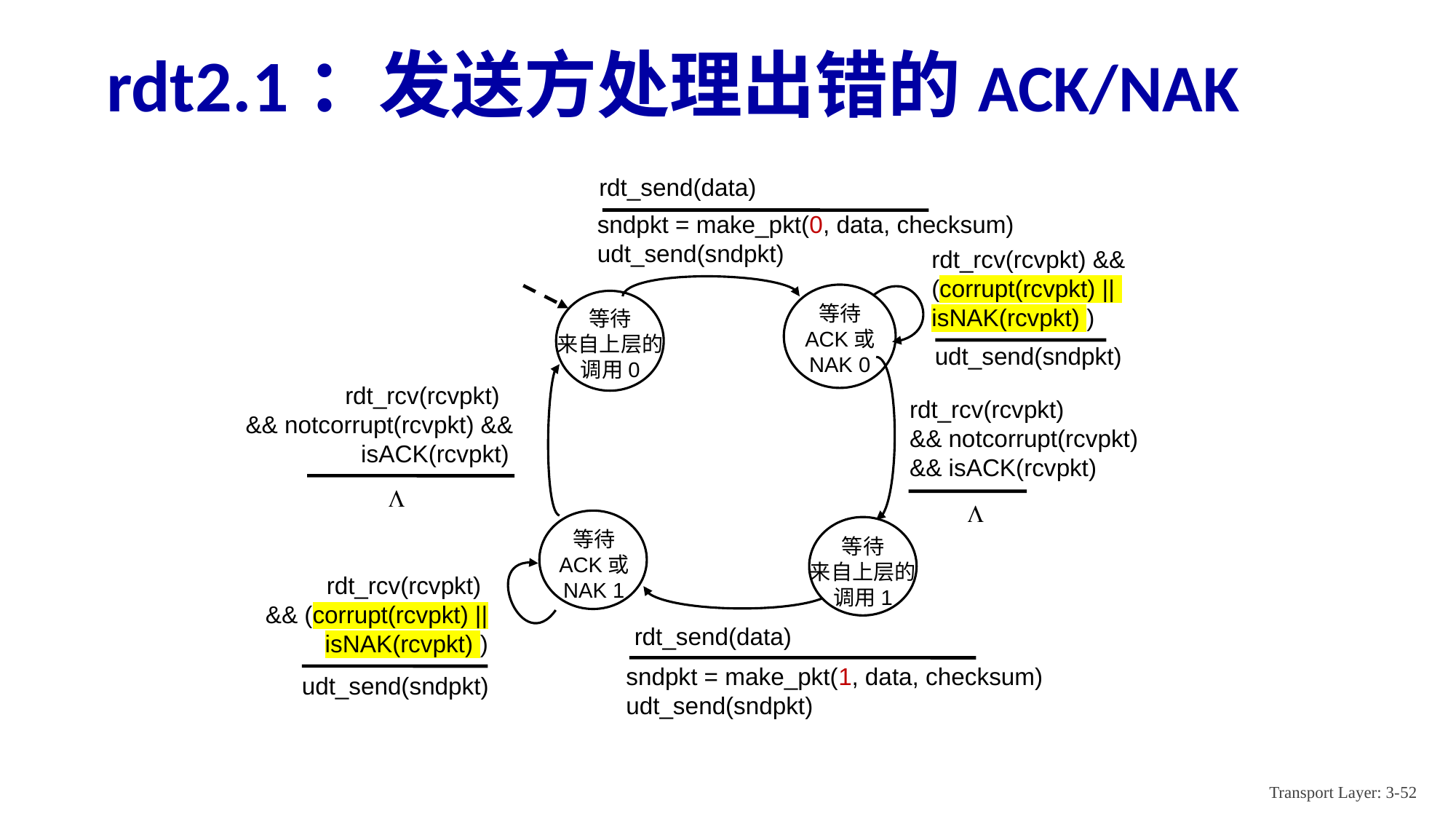

# rdt2.1：发送方处理出错的ACK/NAK
rdt_send(data)

sndpkt = make_pkt(0, data, checksum)
udt_send(sndpkt)
rdt_rcv(rcvpkt) &&  (corrupt(rcvpkt) ||
isNAK(rcvpkt) )

udt_send(sndpkt)

等待
ACK或
NAK 0

等待
来自上层的调用0
rdt_rcv(rcvpkt)
&& notcorrupt(rcvpkt)
&& isACK(rcvpkt)

Λ
rdt_rcv(rcvpkt)
&& notcorrupt(rcvpkt) && isACK(rcvpkt)

Λ

等待
ACK或
NAK 1

等待
来自上层的调用1
rdt_rcv(rcvpkt)
&& (corrupt(rcvpkt) ||
isNAK(rcvpkt) )

udt_send(sndpkt)

rdt_send(data)
sndpkt = make_pkt(1, data, checksum)
udt_send(sndpkt)

Transport Layer: 3-52